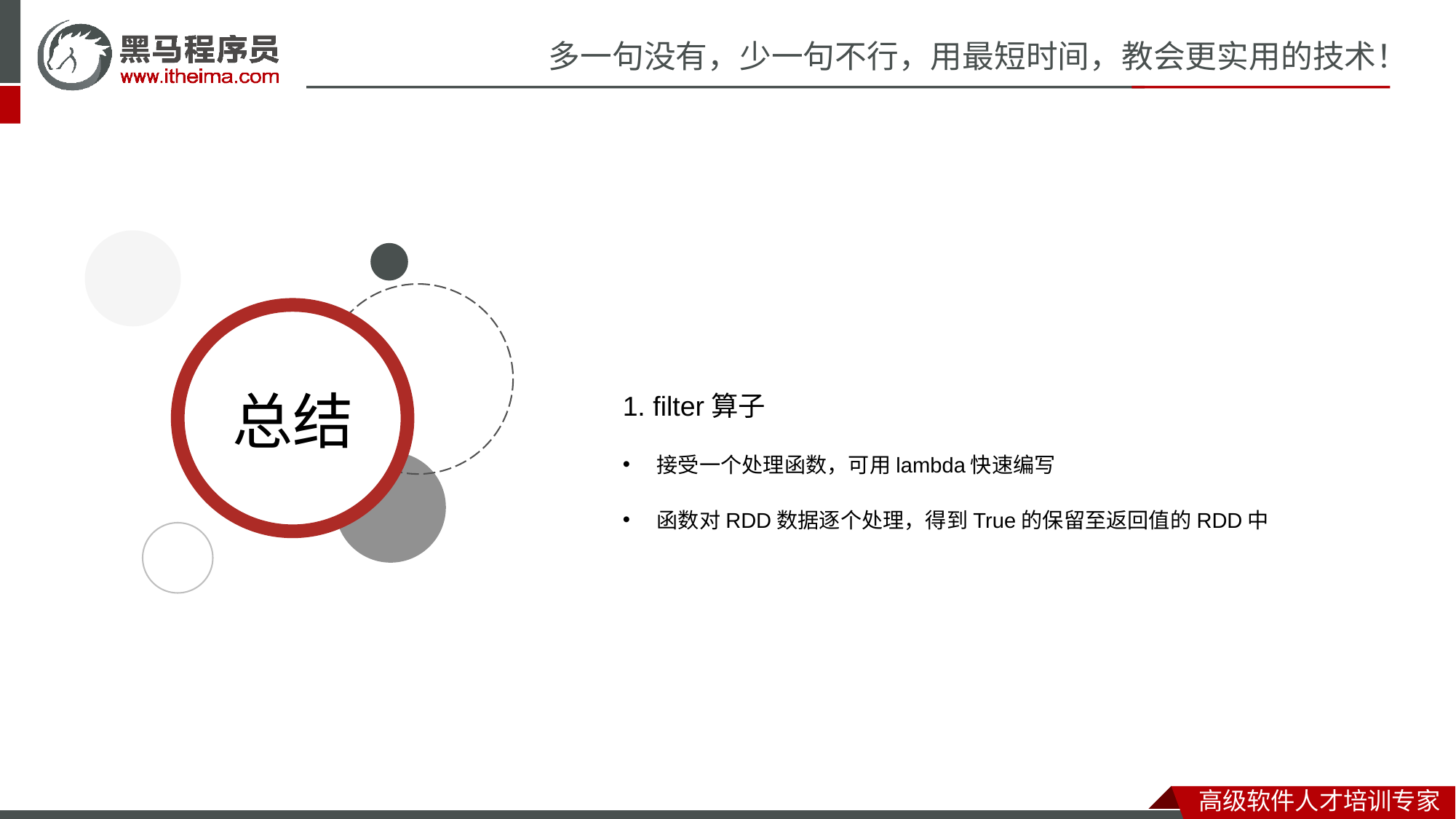

1. filter算子
接受一个处理函数，可用lambda快速编写
函数对RDD数据逐个处理，得到True的保留至返回值的RDD中